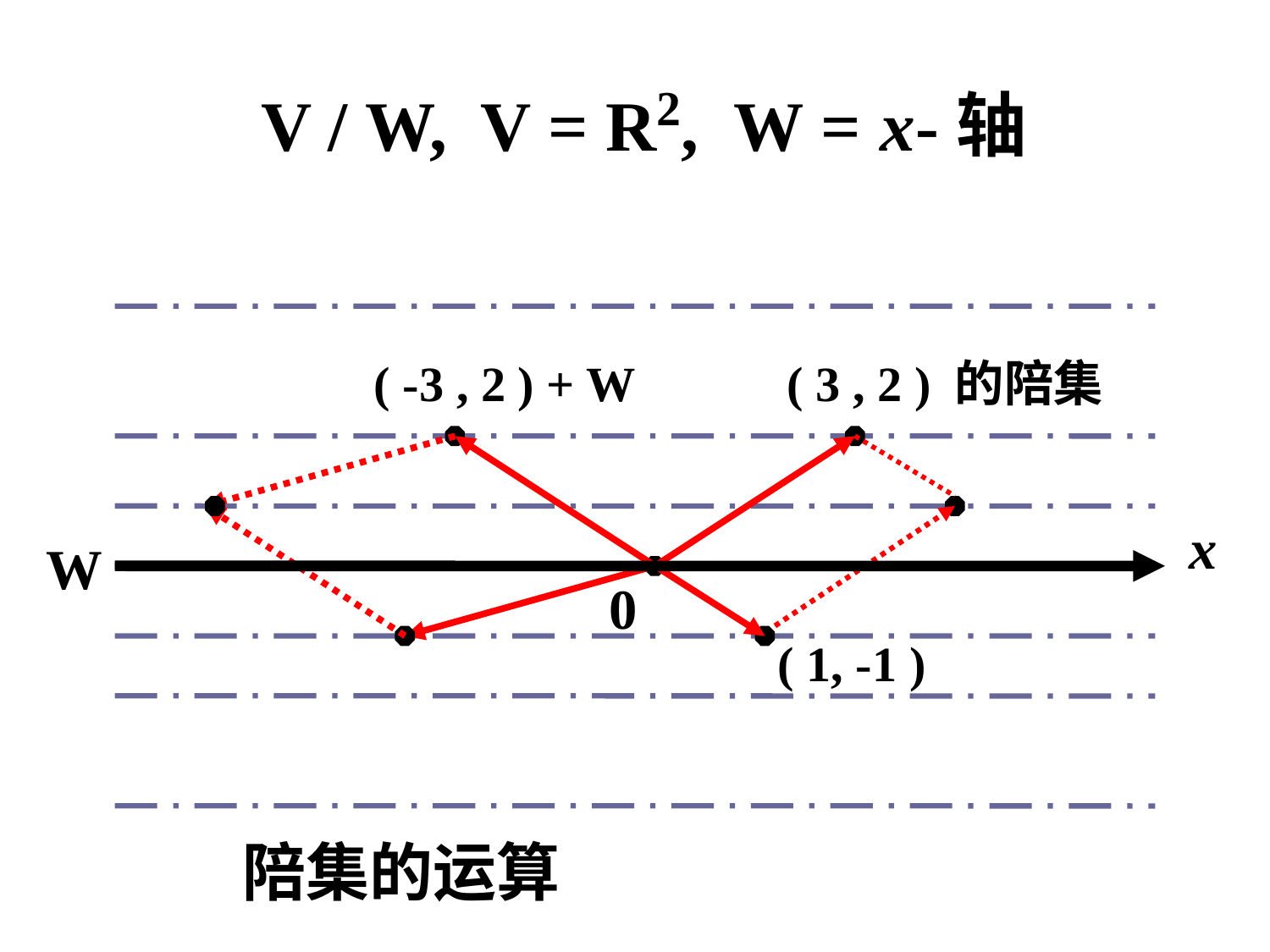

# V / W,  V = R2,  W = x-轴

( -3 , 2 ) + W
( 3 , 2 ) 的陪集

x

W
0

( 1, -1 )

陪集的运算